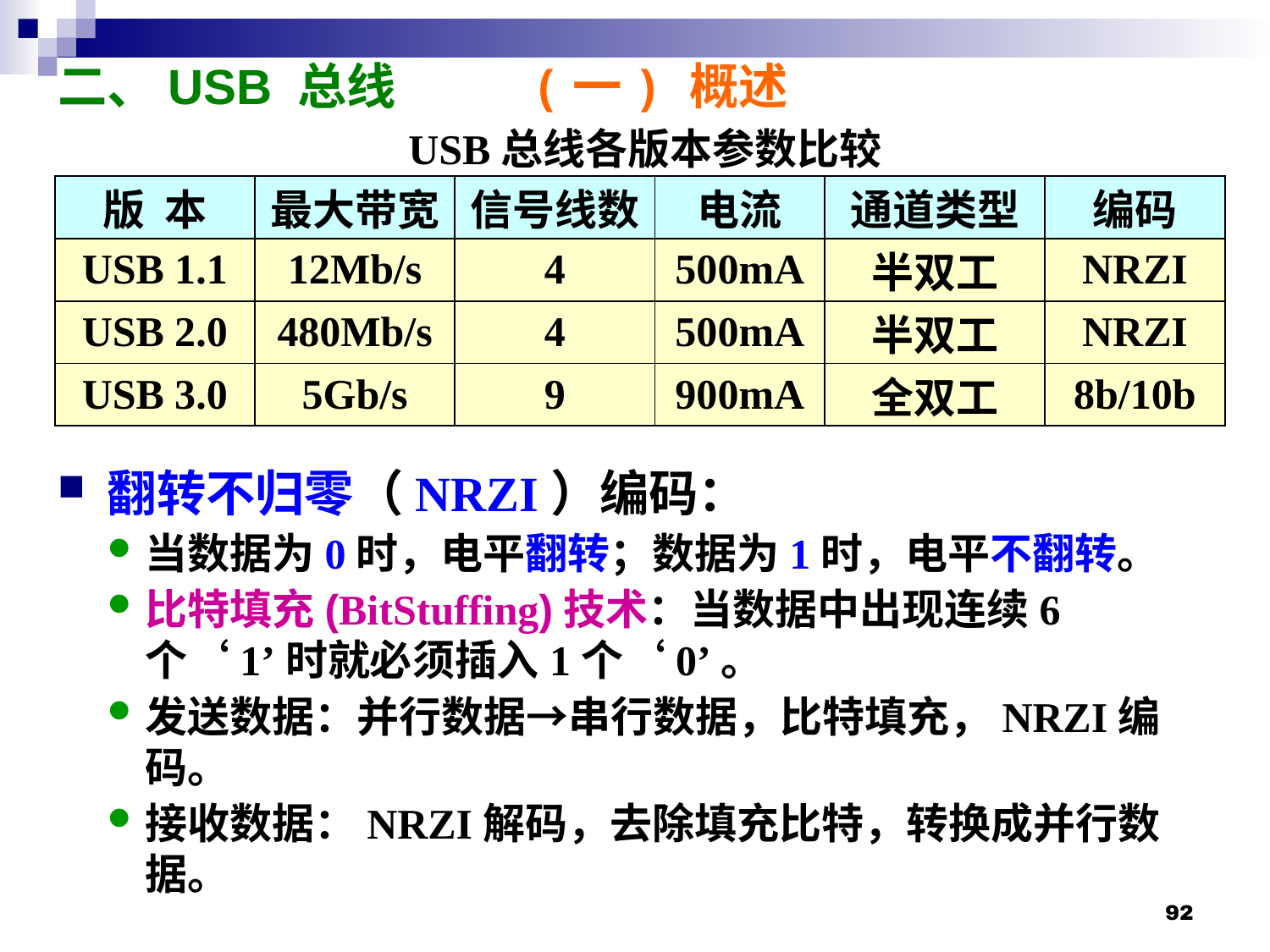

# 二、USB 总线           (一) 概述
USB总线各版本参数比较
| 版 本 | 最大带宽 | 信号线数 | 电流 | 通道类型 | 编码 |
| --- | --- | --- | --- | --- | --- |
| USB 1.1 | 12Mb/s | 4 | 500mA | 半双工 | NRZI |
| USB 2.0 | 480Mb/s | 4 | 500mA | 半双工 | NRZI |
| USB 3.0 | 5Gb/s | 9 | 900mA | 全双工 | 8b/10b |
翻转不归零（NRZI）编码：
当数据为0时，电平翻转；数据为1时，电平不翻转。
比特填充(BitStuffing)技术：当数据中出现连续6个‘1’时就必须插入1个‘0’。
发送数据：并行数据→串行数据，比特填充，NRZI编码。
接收数据：NRZI解码，去除填充比特，转换成并行数据。
92